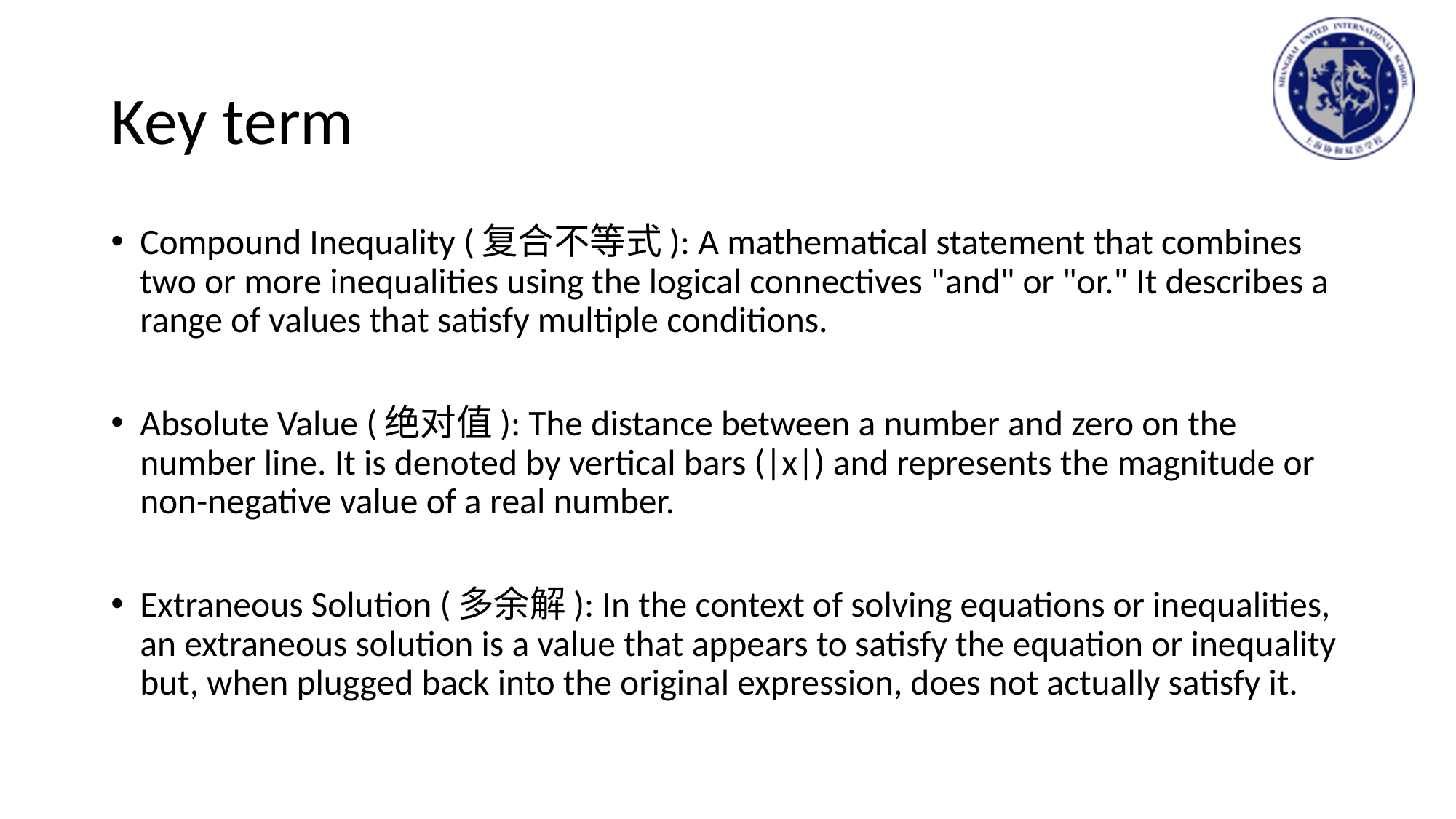

# Key term
Compound Inequality (复合不等式): A mathematical statement that combines two or more inequalities using the logical connectives "and" or "or." It describes a range of values that satisfy multiple conditions.

Absolute Value (绝对值): The distance between a number and zero on the number line. It is denoted by vertical bars (|x|) and represents the magnitude or non-negative value of a real number.

Extraneous Solution (多余解): In the context of solving equations or inequalities, an extraneous solution is a value that appears to satisfy the equation or inequality but, when plugged back into the original expression, does not actually satisfy it.